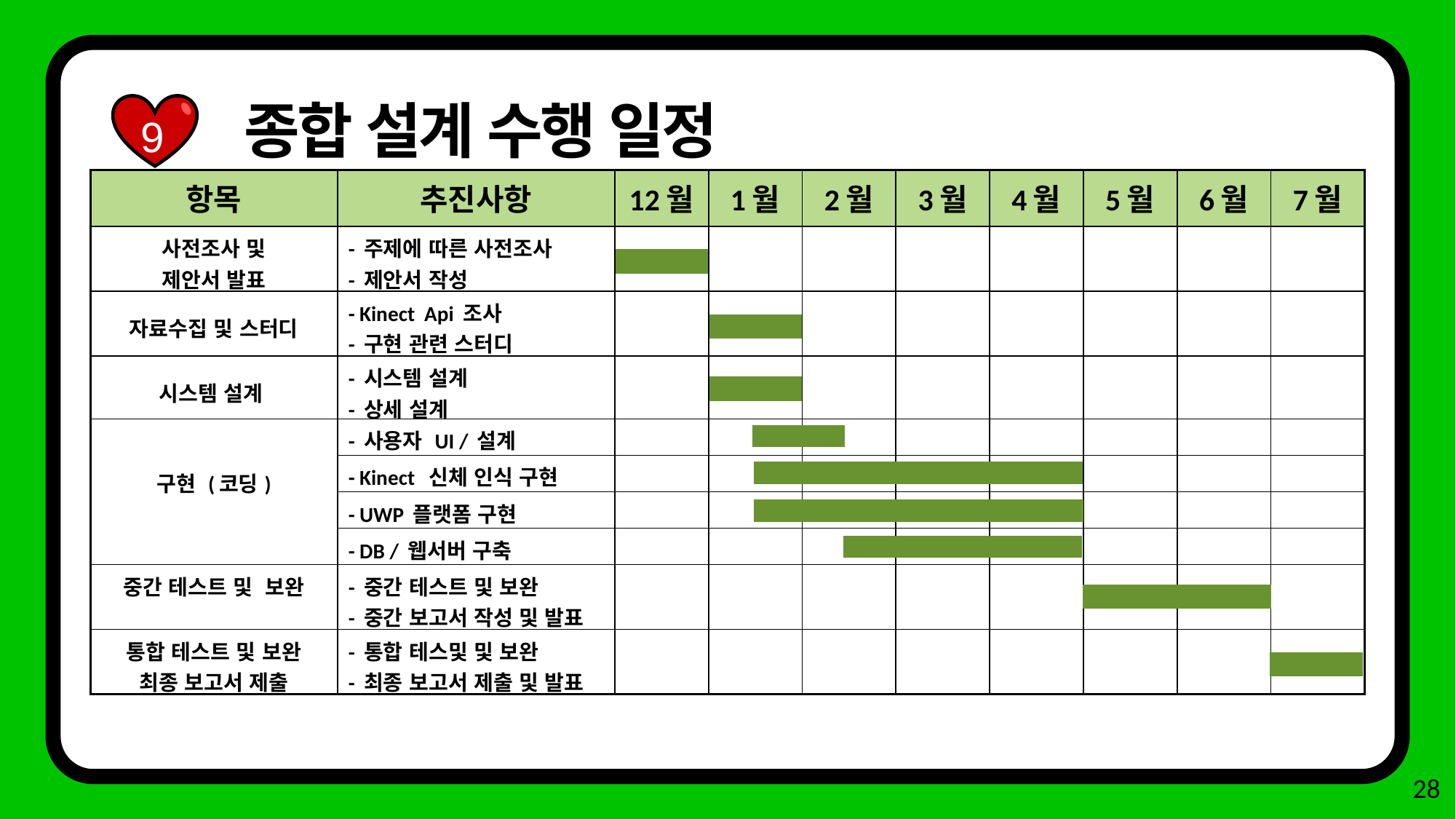

종합 설계 수행 일정

9

| 항목 | 추진사항 | 12월 | 1월 | 2월 | 3월 | 4월 | 5월 | 6월 | 7월 |
| --- | --- | --- | --- | --- | --- | --- | --- | --- | --- |
| 사전조사 및 제안서 발표 | - 주제에 따른 사전조사 - 제안서 작성 |  |  |  |  |  |  |  |  |
| 자료수집 및 스터디 | - Kinect Api 조사 - 구현 관련 스터디 |  |  |  |  |  |  |  |  |
| 시스템 설계 | - 시스템 설계 - 상세 설계 |  |  |  |  |  |  |  |  |
| 구현 (코딩) | - 사용자 UI / 설계 |  |  |  |  |  |  |  |  |
|  | - Kinect 신체 인식 구현 |  |  |  |  |  |  |  |  |
|  | - UWP 플랫폼 구현 |  |  |  |  |  |  |  |  |
|  | - DB / 웹서버 구축 |  |  |  |  |  |  |  |  |
| 중간 테스트 및 보완 | - 중간 테스트 및 보완 - 중간 보고서 작성 및 발표 |  |  |  |  |  |  |  |  |
| 통합 테스트 및 보완 최종 보고서 제출 | - 통합 테스및 및 보완 - 최종 보고서 제출 및 발표 |  |  |  |  |  |  |  |  |

28